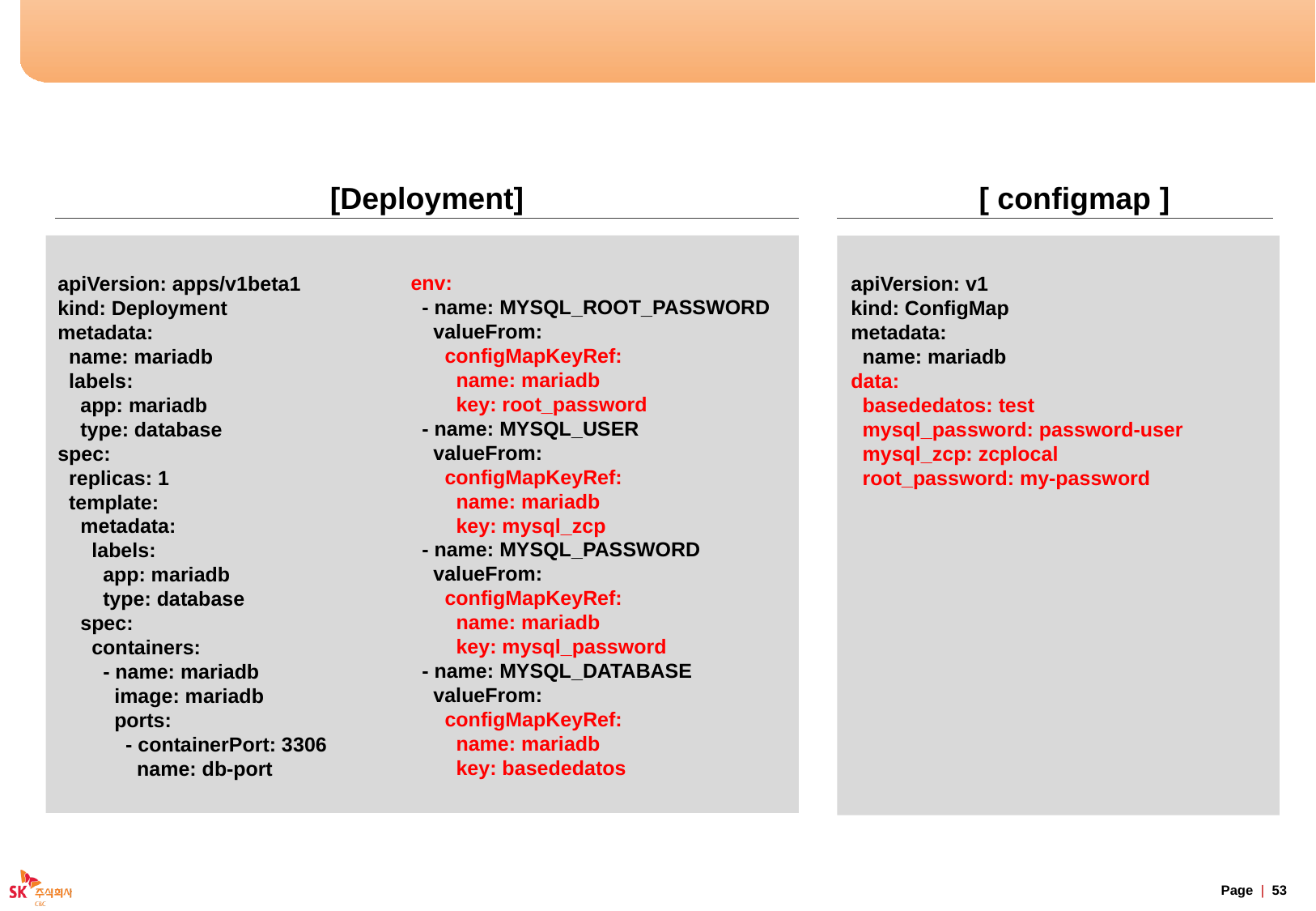

# ConfigMap 예시
[Deployment]
[ configmap ]

          env:
            - name: MYSQL_ROOT_PASSWORD
              valueFrom:
                configMapKeyRef:
                  name: mariadb
                  key: root_password
            - name: MYSQL_USER
              valueFrom:
                configMapKeyRef:
                  name: mariadb
                  key: mysql_zcp
            - name: MYSQL_PASSWORD
              valueFrom:
                configMapKeyRef:
                  name: mariadb
                  key: mysql_password
            - name: MYSQL_DATABASE
              valueFrom:
                configMapKeyRef:
                  name: mariadb
                  key: basededatos
apiVersion: apps/v1beta1
kind: Deployment
metadata:
  name: mariadb
  labels:
    app: mariadb
    type: database
spec:
  replicas: 1
  template:
    metadata:
      labels:
        app: mariadb
        type: database
    spec:
      containers:
        - name: mariadb
          image: mariadb
          ports:
            - containerPort: 3306
              name: db-port
apiVersion: v1
kind: ConfigMap
metadata:
  name: mariadb
data:
  basededatos: test
  mysql_password: password-user
  mysql_zcp: zcplocal
  root_password: my-password